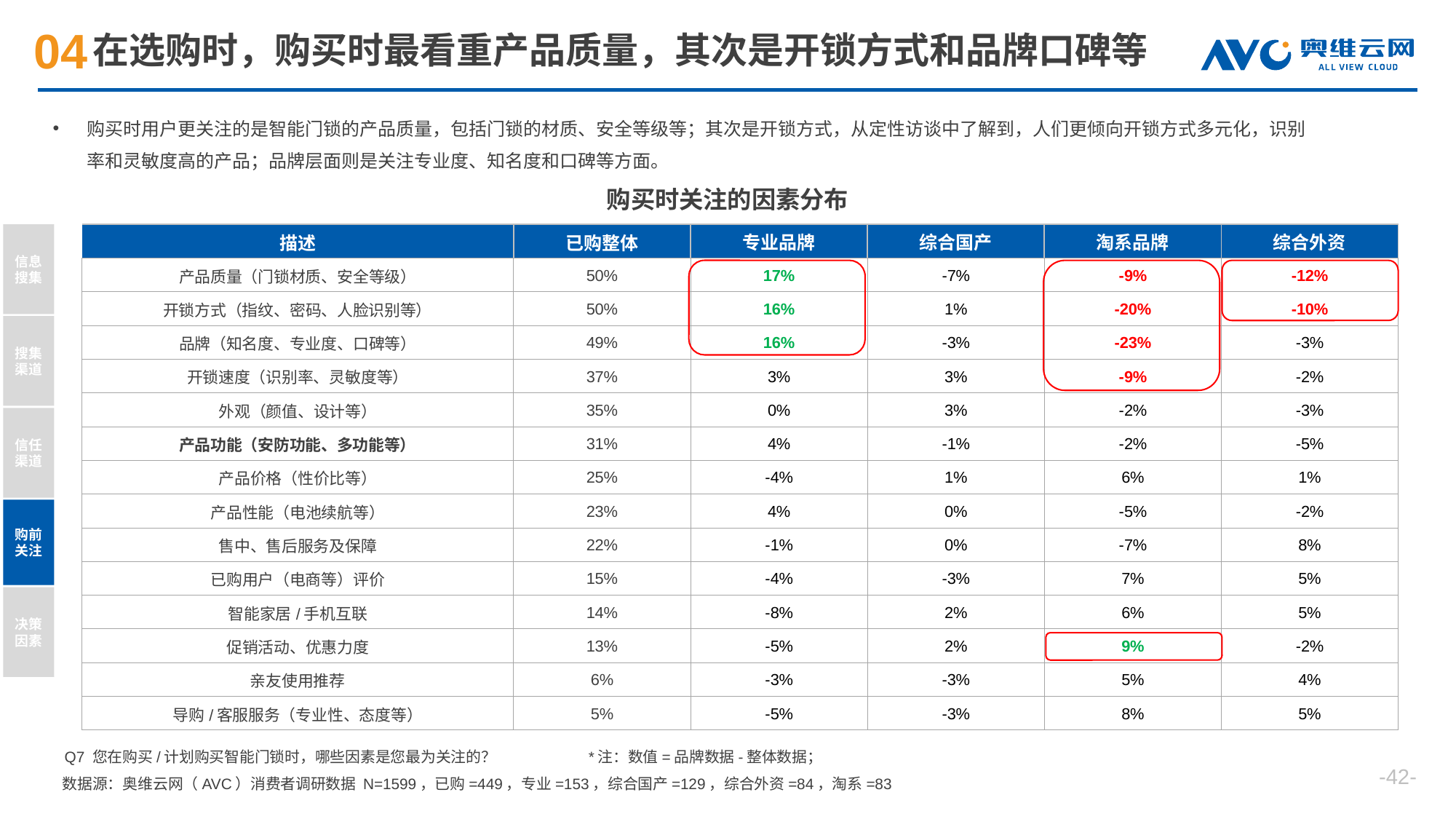

# 在选购时，购买时最看重产品质量，其次是开锁方式和品牌口碑等
购买时用户更关注的是智能门锁的产品质量，包括门锁的材质、安全等级等；其次是开锁方式，从定性访谈中了解到，人们更倾向开锁方式多元化，识别率和灵敏度高的产品；品牌层面则是关注专业度、知名度和口碑等方面。
购买时关注的因素分布
信息搜集
搜集渠道
信任渠道
购前关注
决策因素
| 描述 | 已购整体 | 专业品牌 | 综合国产 | 淘系品牌 | 综合外资 |
| --- | --- | --- | --- | --- | --- |
| 产品质量（门锁材质、安全等级） | 50% | 17% | -7% | -9% | -12% |
| 开锁方式（指纹、密码、人脸识别等） | 50% | 16% | 1% | -20% | -10% |
| 品牌（知名度、专业度、口碑等） | 49% | 16% | -3% | -23% | -3% |
| 开锁速度（识别率、灵敏度等） | 37% | 3% | 3% | -9% | -2% |
| 外观（颜值、设计等） | 35% | 0% | 3% | -2% | -3% |
| 产品功能（安防功能、多功能等） | 31% | 4% | -1% | -2% | -5% |
| 产品价格（性价比等） | 25% | -4% | 1% | 6% | 1% |
| 产品性能（电池续航等） | 23% | 4% | 0% | -5% | -2% |
| 售中、售后服务及保障 | 22% | -1% | 0% | -7% | 8% |
| 已购用户（电商等）评价 | 15% | -4% | -3% | 7% | 5% |
| 智能家居/手机互联 | 14% | -8% | 2% | 6% | 5% |
| 促销活动、优惠力度 | 13% | -5% | 2% | 9% | -2% |
| 亲友使用推荐 | 6% | -3% | -3% | 5% | 4% |
| 导购/客服服务（专业性、态度等） | 5% | -5% | -3% | 8% | 5% |

Q7 您在购买/计划购买智能门锁时，哪些因素是您最为关注的？
*注：数值=品牌数据-整体数据；
-42-
数据源：奥维云网（AVC）消费者调研数据 N=1599，已购=449，专业=153，综合国产=129，综合外资=84，淘系=83